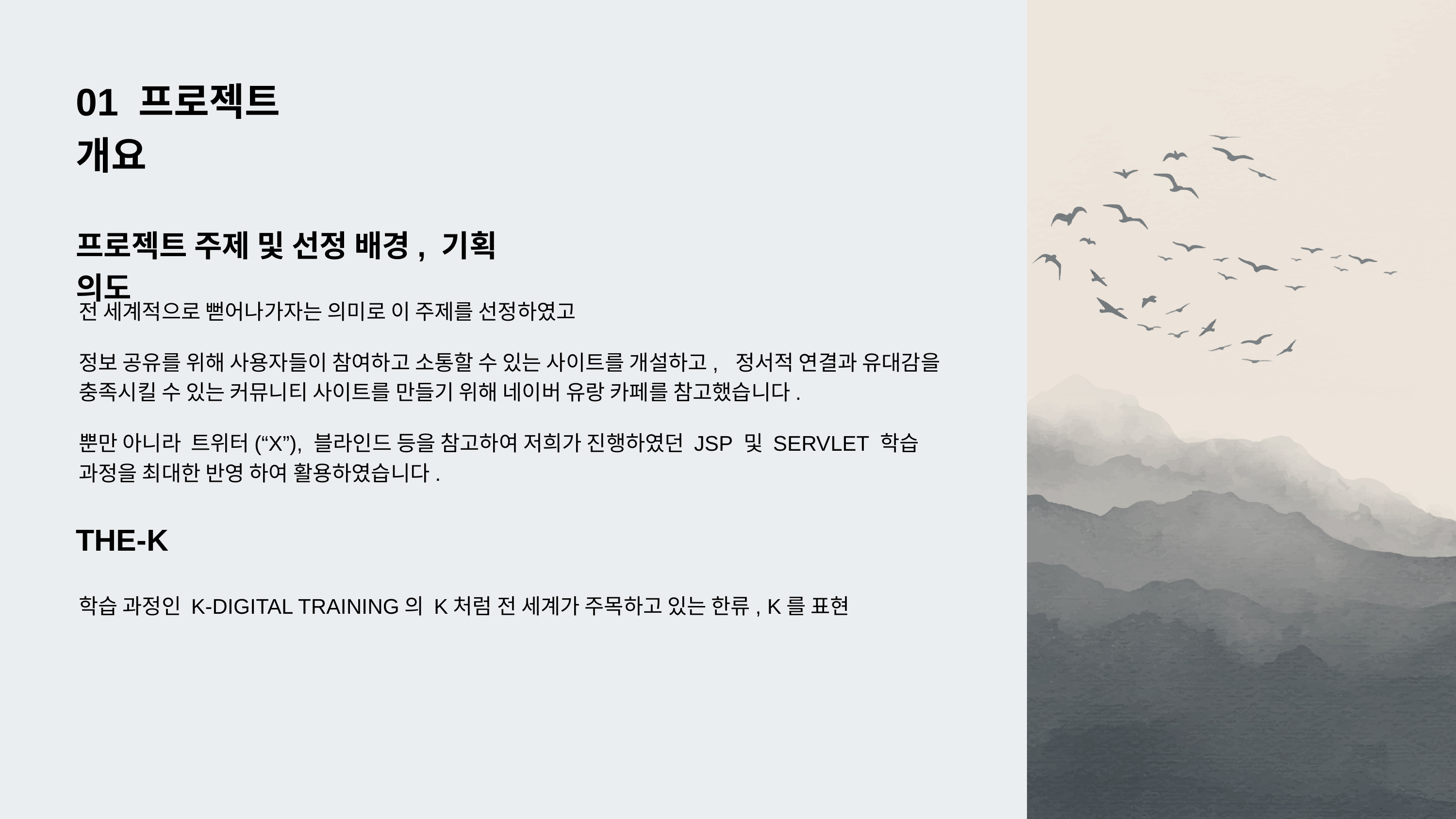

01 프로젝트 개요
프로젝트 주제 및 선정 배경, 기획 의도
전 세계적으로 뻗어나가자는 의미로 이 주제를 선정하였고

정보 공유를 위해 사용자들이 참여하고 소통할 수 있는 사이트를 개설하고,  정서적 연결과 유대감을
충족시킬 수 있는 커뮤니티 사이트를 만들기 위해 네이버 유랑 카페를 참고했습니다.

뿐만 아니라  트위터(“X”), 블라인드 등을 참고하여 저희가 진행하였던 JSP 및 SERVLET 학습 과정을 최대한 반영 하여 활용하였습니다.
THE-K
학습 과정인 K-DIGITAL TRAINING의 K처럼 전 세계가 주목하고 있는 한류, K를 표현